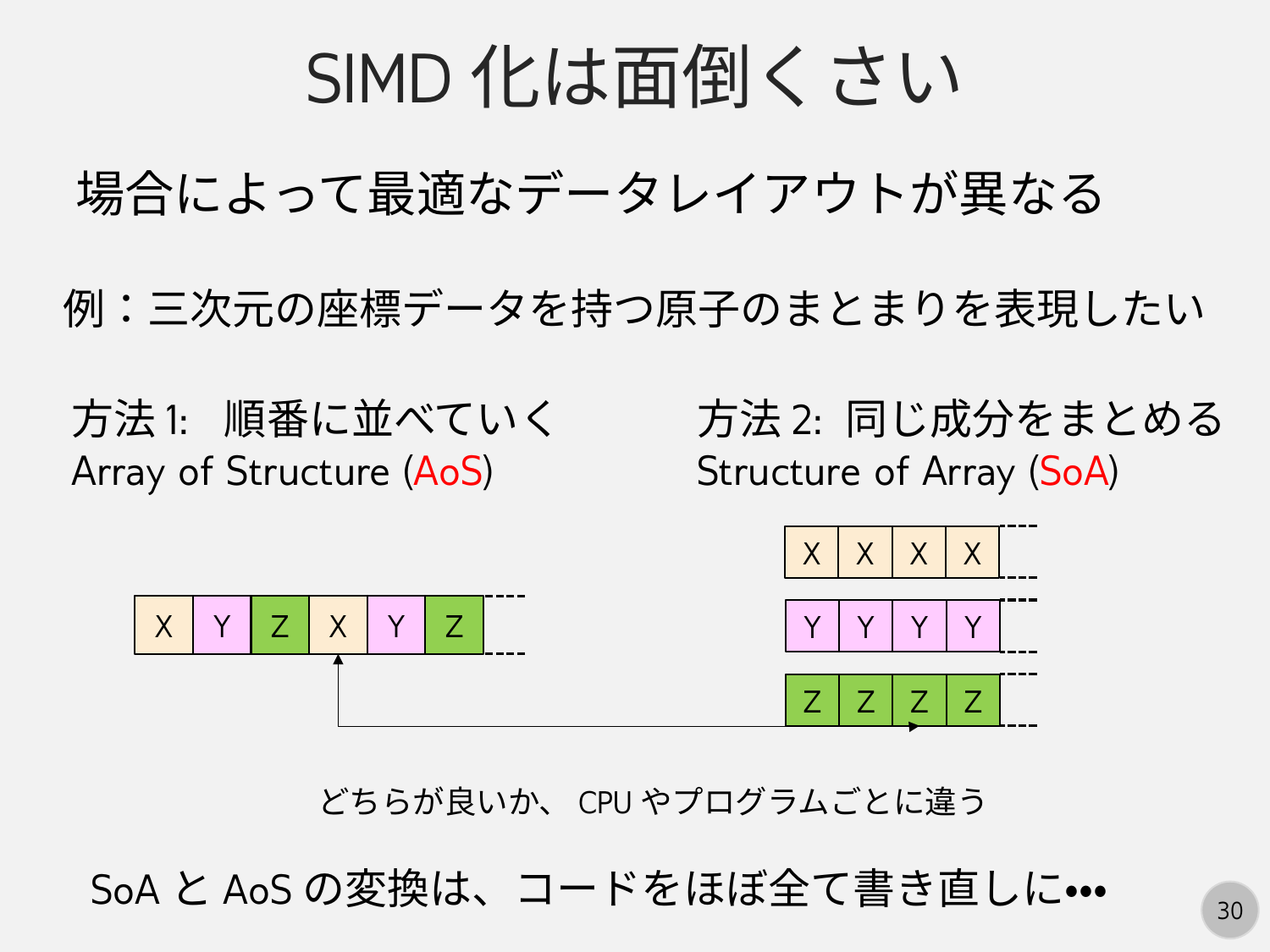

SIMD化は面倒くさい
場合によって最適なデータレイアウトが異なる
例：三次元の座標データを持つ原子のまとまりを表現したい
方法1:  順番に並べていく
Array of Structure (AoS)
方法2: 同じ成分をまとめる
Structure of Array (SoA)
X
X
X
X
Y
Y
Y
Y
Z
Z
Z
Z
X
Y
Z
X
Y
Z
どちらが良いか、CPUやプログラムごとに違う
SoAとAoSの変換は、コードをほぼ全て書き直しに・・・